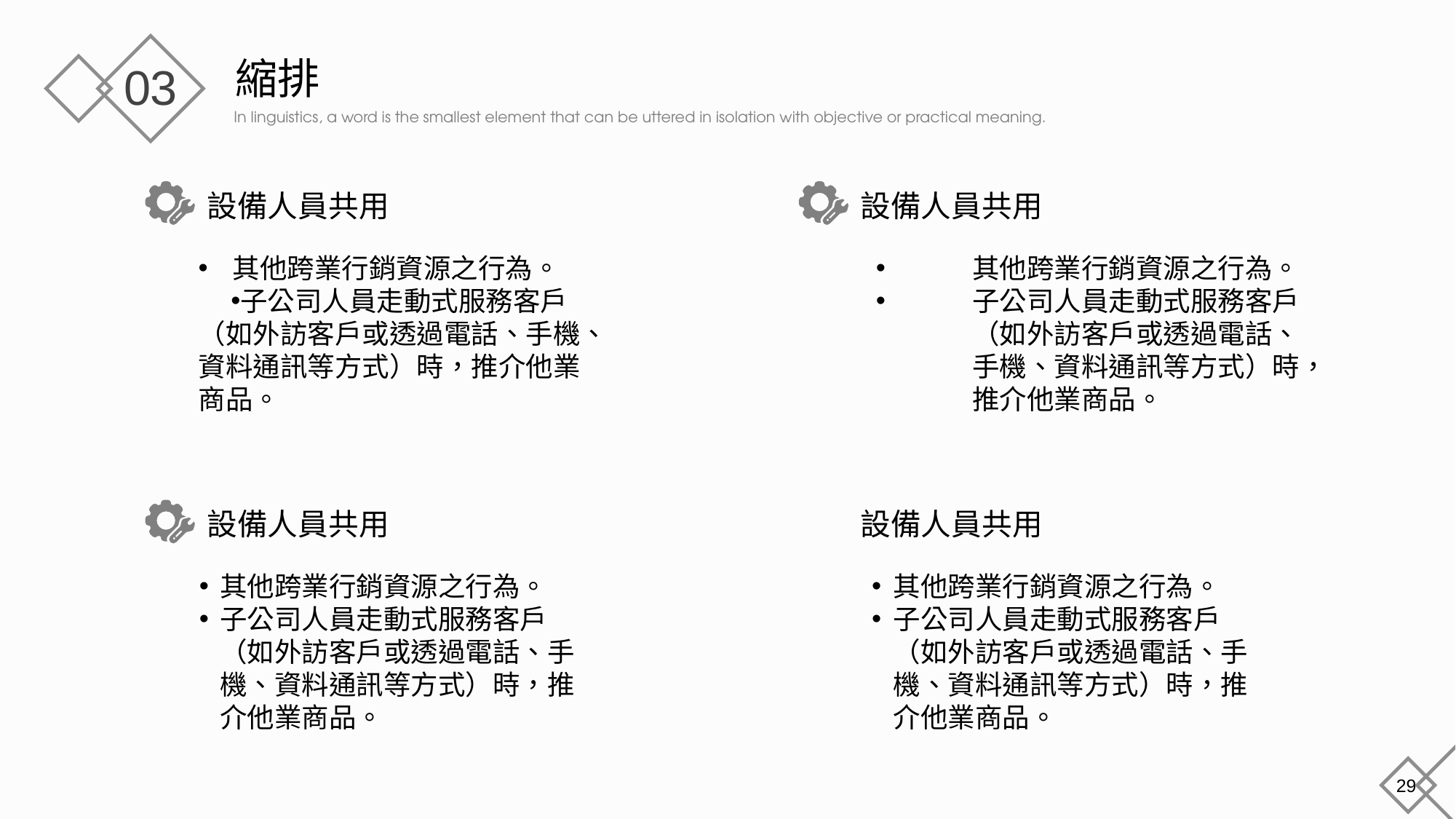

# 縮排

設備人員共用
其他跨業行銷資源之行為。
子公司人員走動式服務客戶（如外訪客戶或透過電話、手機、資料通訊等方式）時，推介他業商品。

設備人員共用
其他跨業行銷資源之行為。
子公司人員走動式服務客戶（如外訪客戶或透過電話、手機、資料通訊等方式）時，推介他業商品。

設備人員共用
其他跨業行銷資源之行為。
子公司人員走動式服務客戶（如外訪客戶或透過電話、手機、資料通訊等方式）時，推介他業商品。
設備人員共用
其他跨業行銷資源之行為。
子公司人員走動式服務客戶（如外訪客戶或透過電話、手機、資料通訊等方式）時，推介他業商品。
29